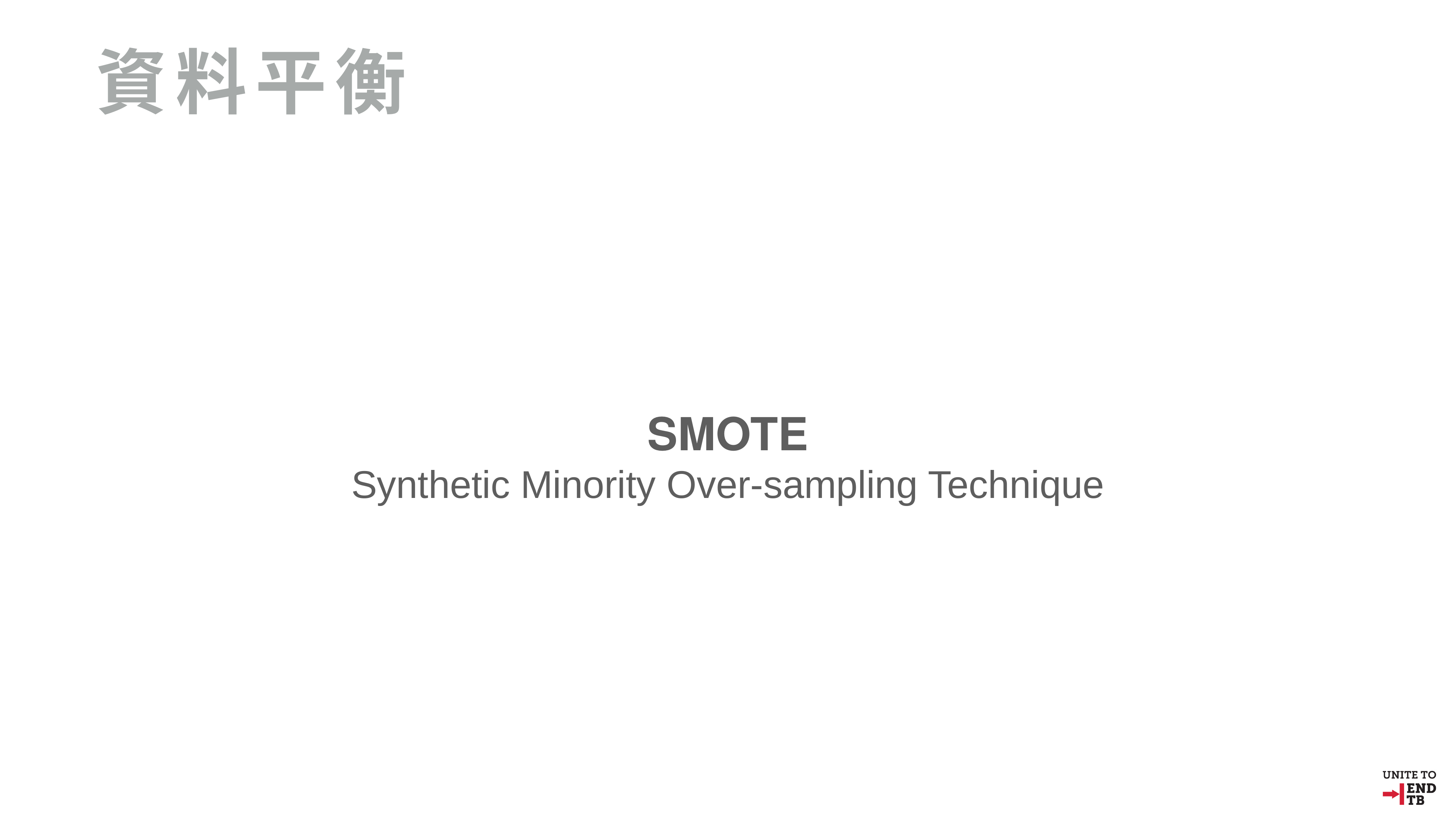

48
資料平衡

SMOTE
Synthetic Minority Over-sampling Technique